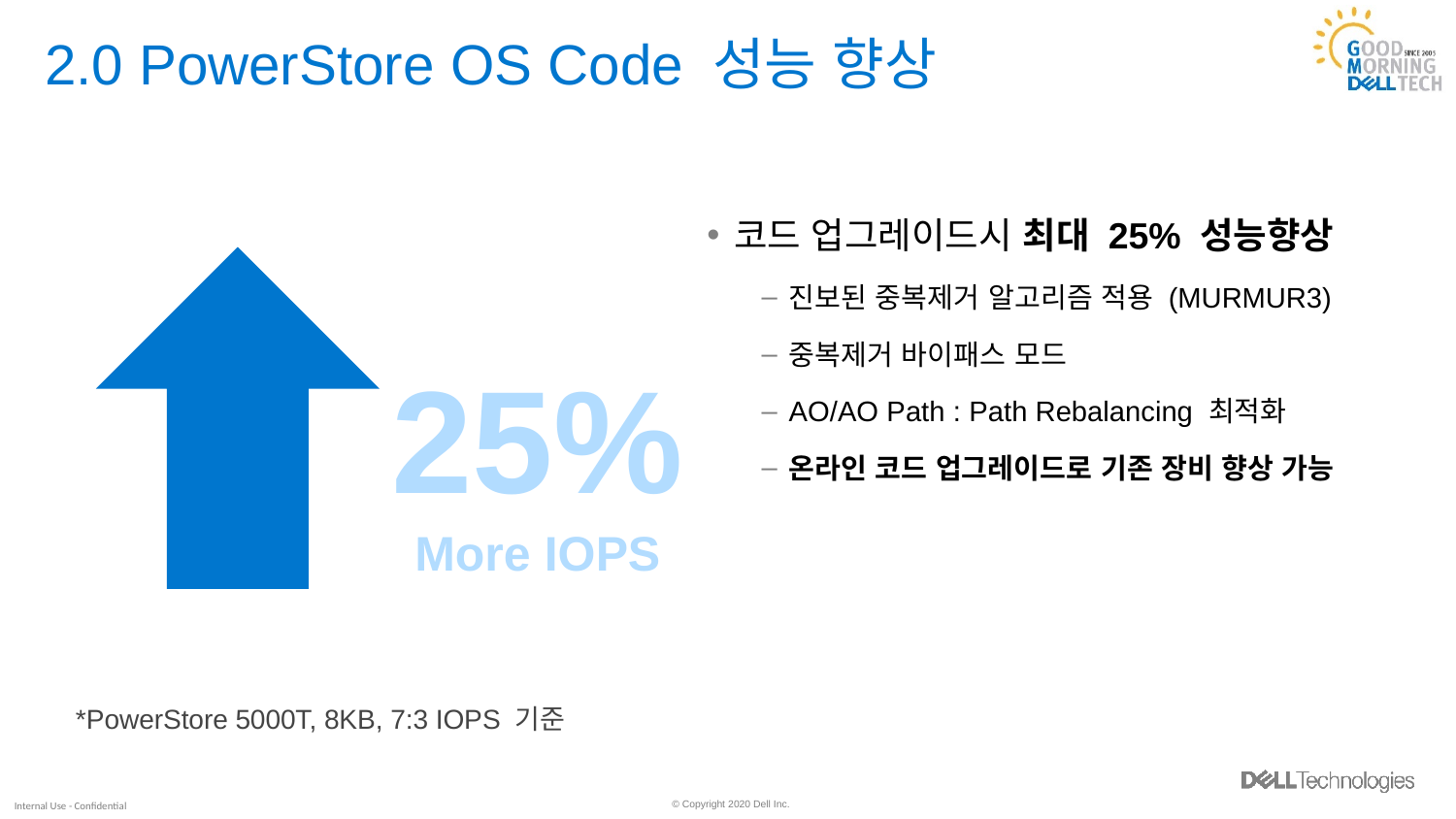

# 2.0 PowerStore OS Code 성능 향상
코드 업그레이드시 최대 25% 성능향상
진보된 중복제거 알고리즘 적용 (MURMUR3)
중복제거 바이패스 모드
AO/AO Path : Path Rebalancing 최적화
온라인 코드 업그레이드로 기존 장비 향상 가능

25%
More IOPS
*PowerStore 5000T, 8KB, 7:3 IOPS 기준